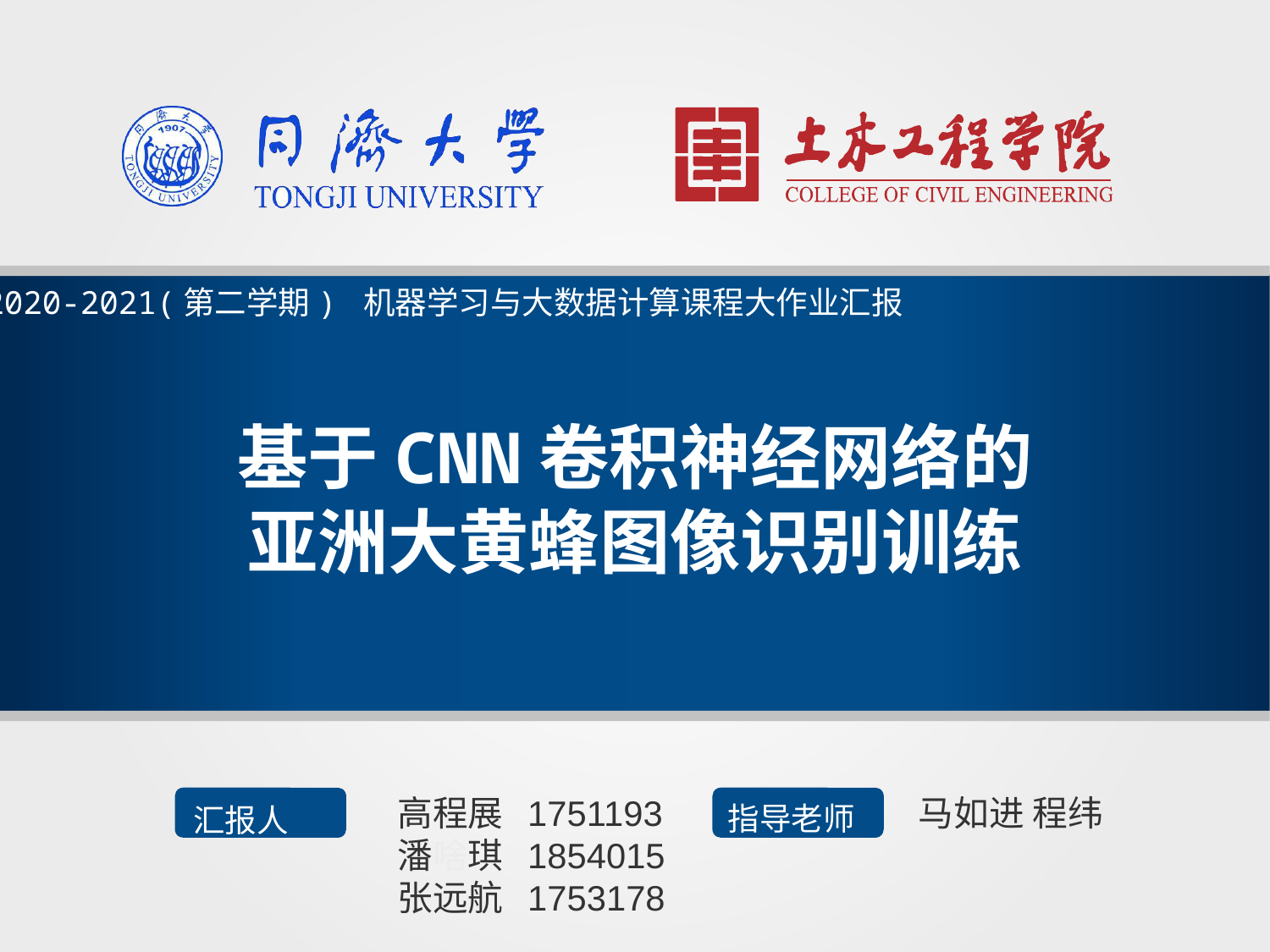

2020-2021(第二学期) 机器学习与大数据计算课程大作业汇报
基于CNN卷积神经网络的
亚洲大黄蜂图像识别训练
高程展  1751193
潘啥琪  1854015
张远航  1753178
马如进 程纬